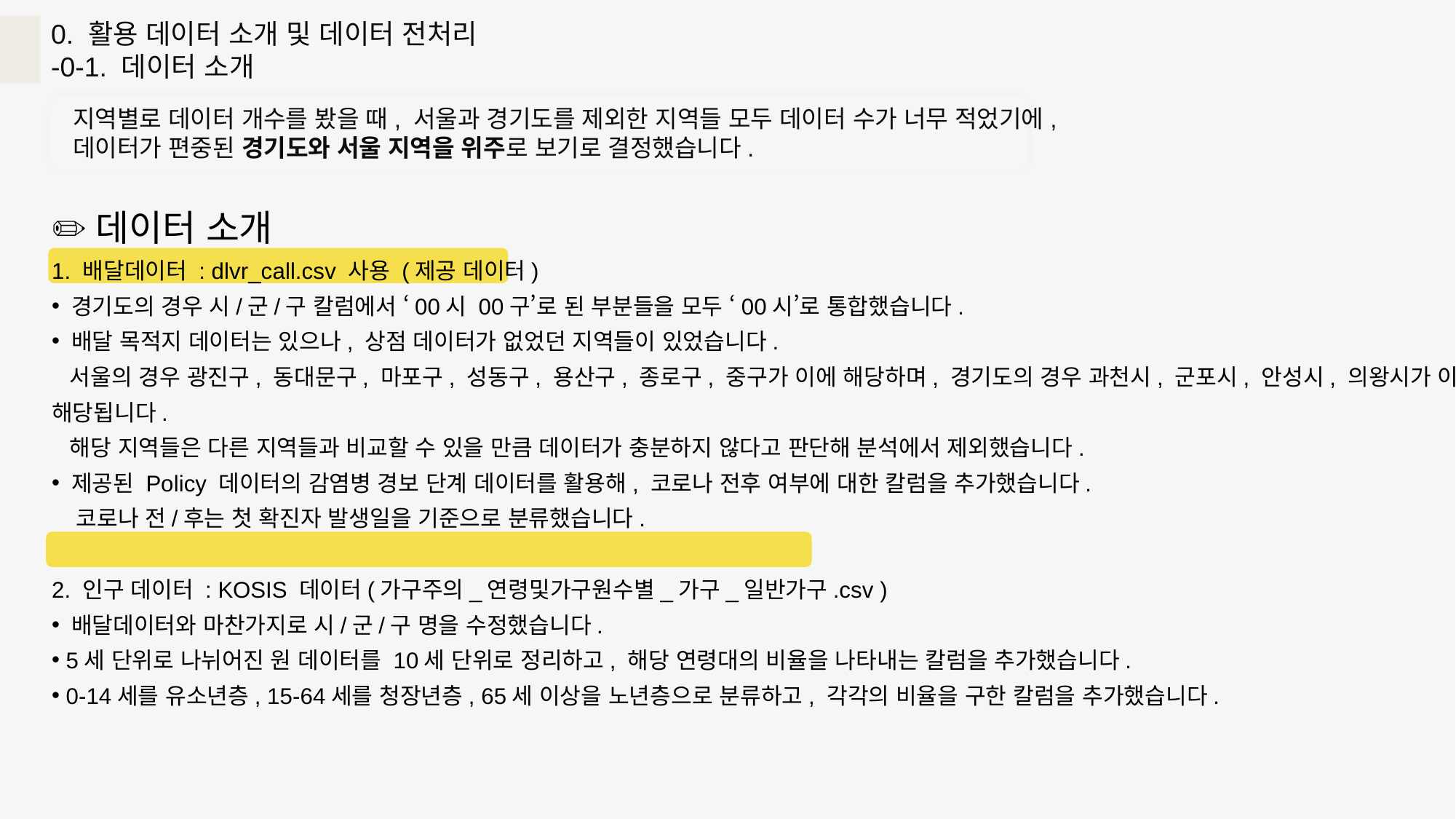

0. 활용 데이터 소개 및 데이터 전처리
-0-1. 데이터 소개

지역별로 데이터 개수를 봤을 때, 서울과 경기도를 제외한 지역들 모두 데이터 수가 너무 적었기에,
데이터가 편중된 경기도와 서울 지역을 위주로 보기로 결정했습니다.
✏데이터 소개
1. 배달데이터 : dlvr_call.csv 사용 (제공 데이터)
 경기도의 경우 시/군/구 칼럼에서 ‘00시 00구’로 된 부분들을 모두 ‘00시’로 통합했습니다.
 배달 목적지 데이터는 있으나, 상점 데이터가 없었던 지역들이 있었습니다.
  서울의 경우 광진구, 동대문구, 마포구, 성동구, 용산구, 종로구, 중구가 이에 해당하며, 경기도의 경우 과천시, 군포시, 안성시, 의왕시가 이에 해당됩니다.
  해당 지역들은 다른 지역들과 비교할 수 있을 만큼 데이터가 충분하지 않다고 판단해 분석에서 제외했습니다.
 제공된 Policy 데이터의 감염병 경보 단계 데이터를 활용해, 코로나 전후 여부에 대한 칼럼을 추가했습니다.
   코로나 전/후는 첫 확진자 발생일을 기준으로 분류했습니다.

2. 인구 데이터 : KOSIS 데이터(가구주의_연령및가구원수별_가구_일반가구.csv )
 배달데이터와 마찬가지로 시/군/구 명을 수정했습니다.
 5세 단위로 나뉘어진 원 데이터를 10세 단위로 정리하고, 해당 연령대의 비율을 나타내는 칼럼을 추가했습니다.
 0-14세를 유소년층, 15-64세를 청장년층, 65세 이상을 노년층으로 분류하고, 각각의 비율을 구한 칼럼을 추가했습니다.